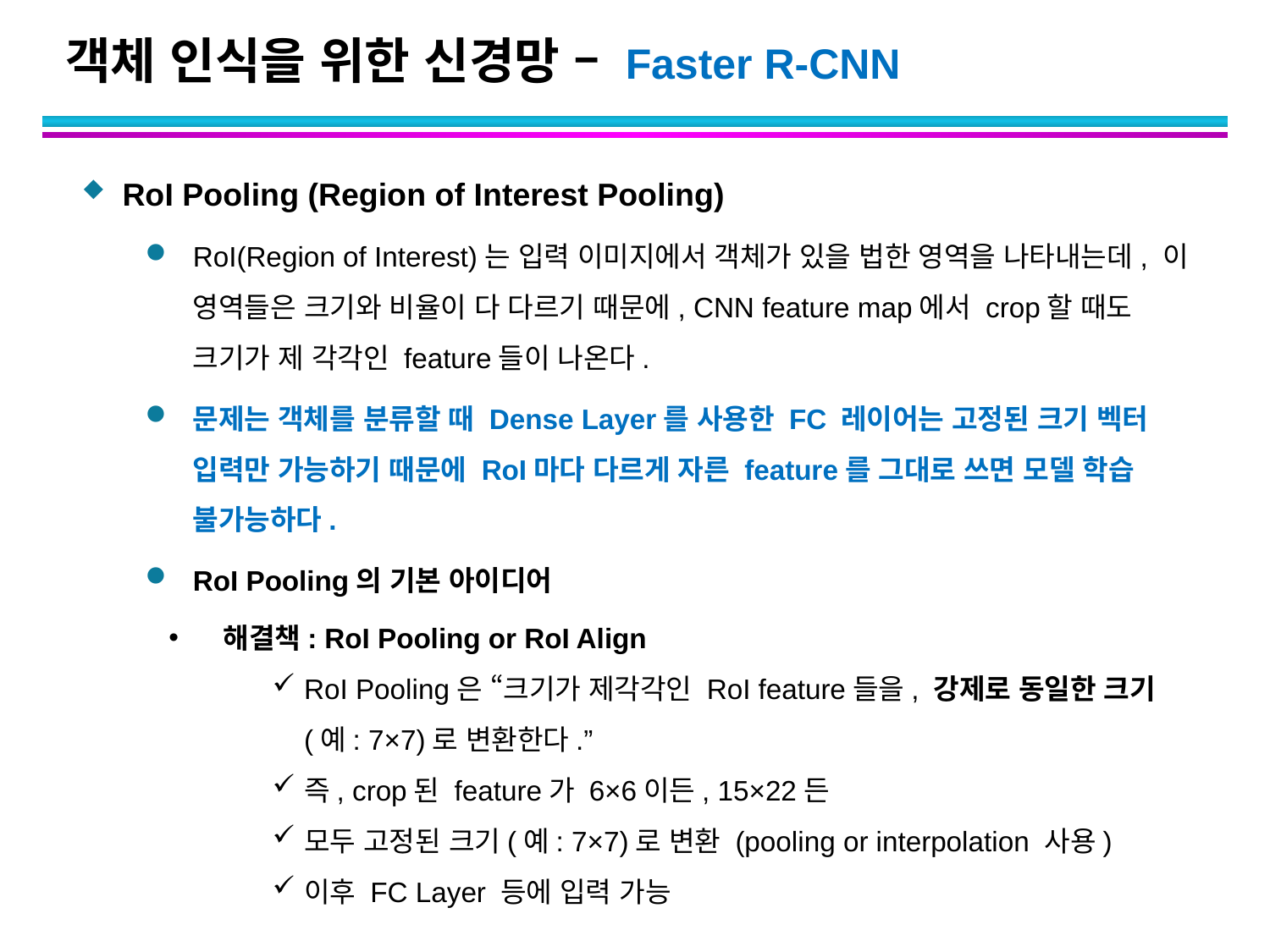

# 객체 인식을 위한 신경망 – Faster R-CNN
RoI Pooling (Region of Interest Pooling)
RoI(Region of Interest)는 입력 이미지에서 객체가 있을 법한 영역을 나타내는데, 이 영역들은 크기와 비율이 다 다르기 때문에, CNN feature map에서 crop할 때도 크기가 제 각각인 feature들이 나온다.
문제는 객체를 분류할 때 Dense Layer를 사용한 FC 레이어는 고정된 크기 벡터 입력만 가능하기 때문에 RoI마다 다르게 자른 feature를 그대로 쓰면 모델 학습 불가능하다.
RoI Pooling의 기본 아이디어
 해결책: RoI Pooling or RoI Align
RoI Pooling은 “크기가 제각각인 RoI feature들을, 강제로 동일한 크기(예: 7×7)로 변환한다.”
즉, crop된 feature가 6×6이든, 15×22든
모두 고정된 크기(예: 7×7)로 변환 (pooling or interpolation 사용)
이후 FC Layer 등에 입력 가능